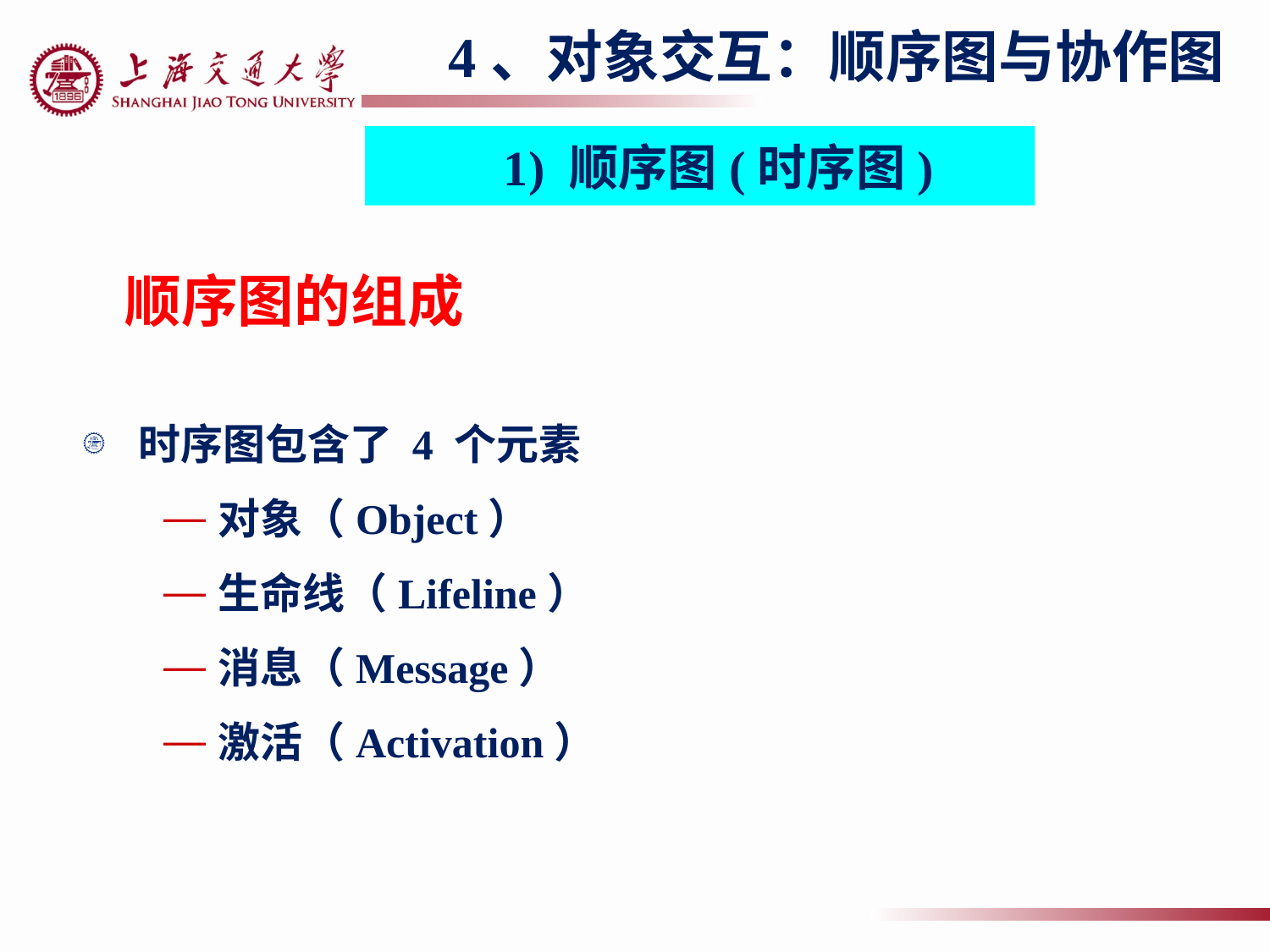

4、对象交互：顺序图与协作图
1) 顺序图(时序图)
# 顺序图的组成
时序图包含了 4 个元素
对象（Object）
生命线（Lifeline）
消息（Message）
激活（Activation）